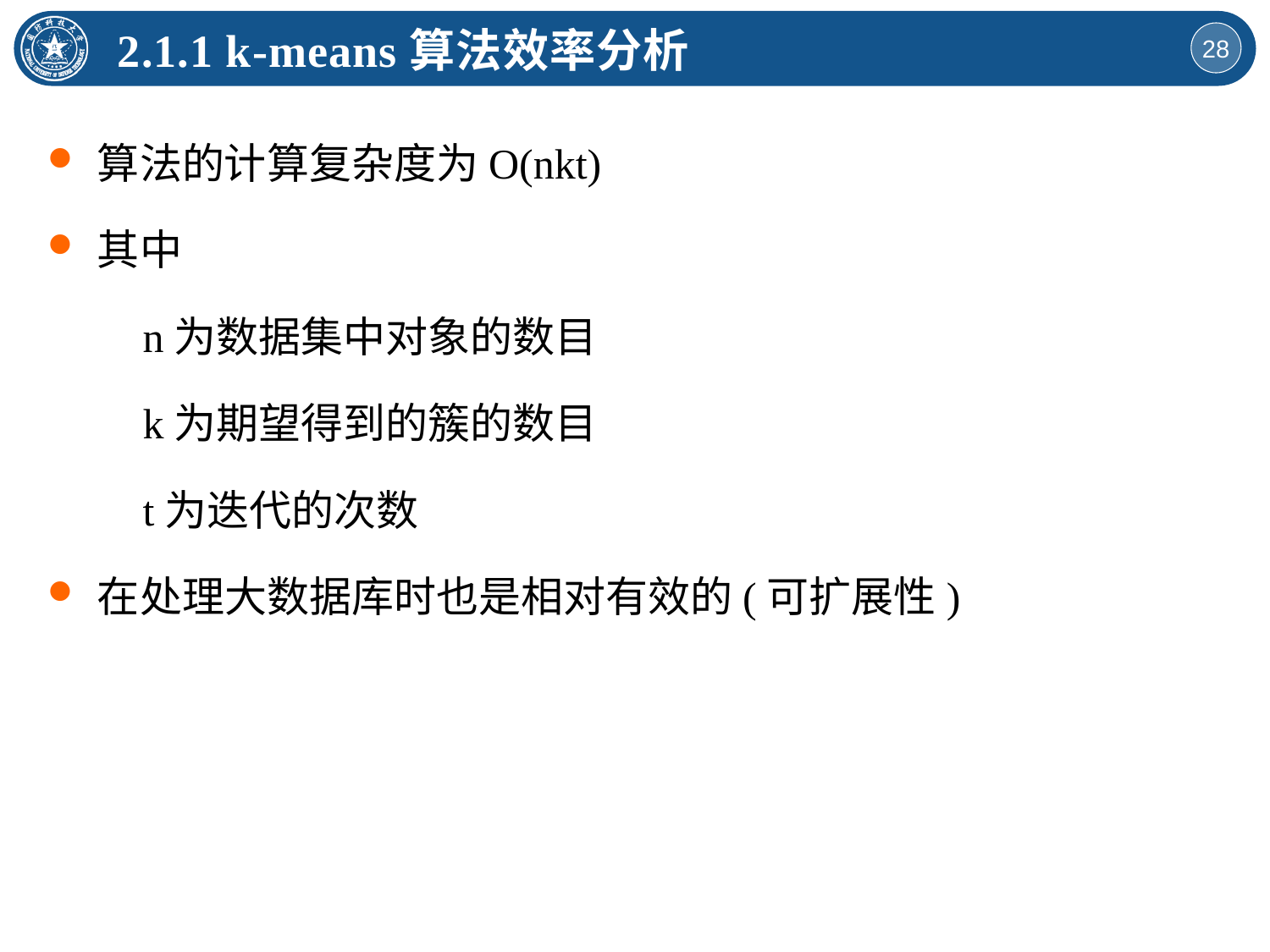

2.1.1 k-means算法效率分析
算法的计算复杂度为O(nkt)
其中
   n为数据集中对象的数目
   k为期望得到的簇的数目
   t为迭代的次数
在处理大数据库时也是相对有效的(可扩展性)